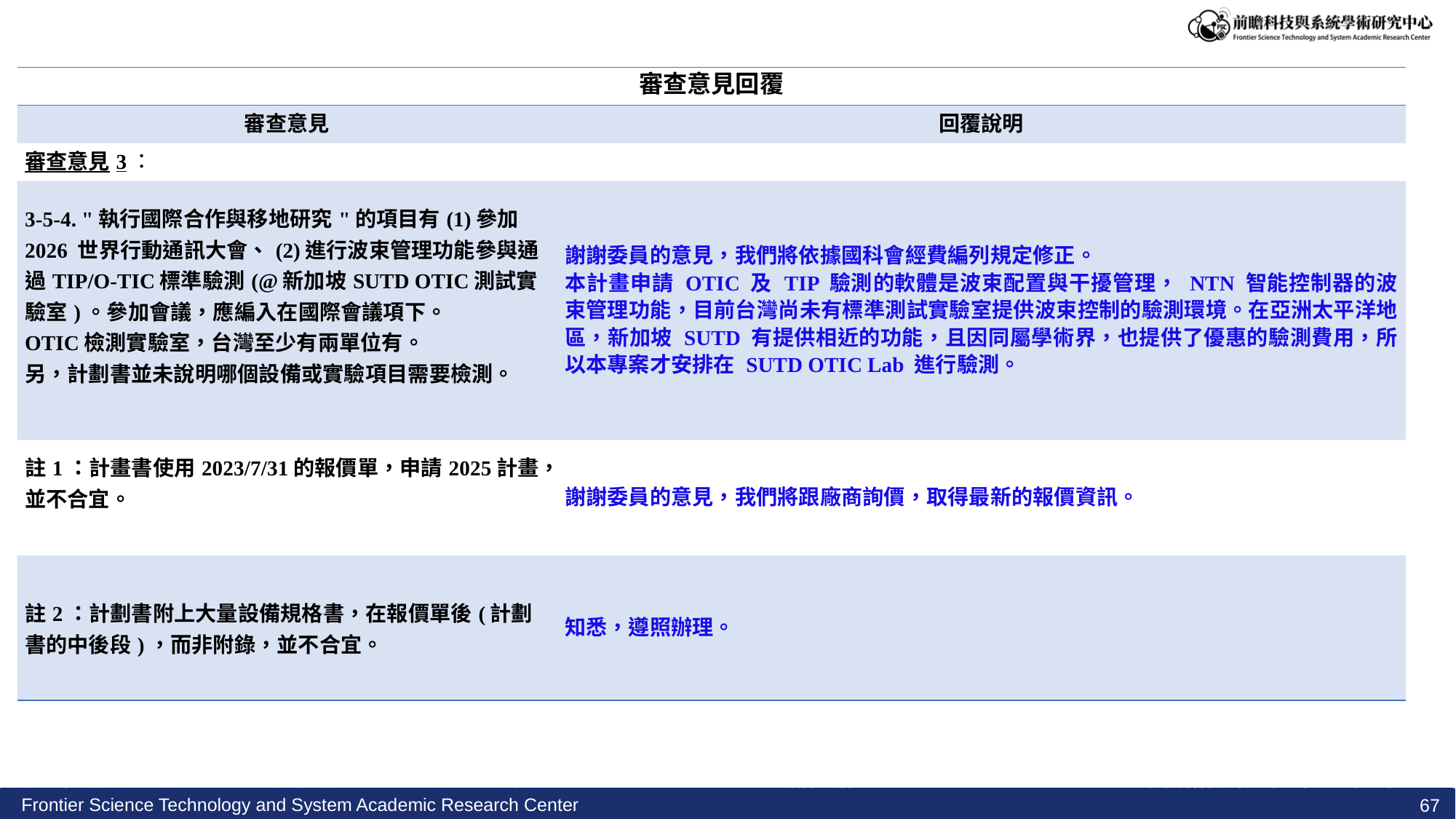

| 審查意見回覆 |  |
| --- | --- |
| 審查意見 | 回覆說明 |
| 審查意見3： |  |
| 3-5-4. "執行國際合作與移地研究"的項目有(1)參加2026 世界行動通訊大會、(2)進行波束管理功能參與通過TIP/O-TIC標準驗測(@新加坡SUTD OTIC測試實驗室)。參加會議，應編入在國際會議項下。 OTIC檢測實驗室，台灣至少有兩單位有。 另，計劃書並未說明哪個設備或實驗項目需要檢測。 | 謝謝委員的意見，我們將依據國科會經費編列規定修正。 本計畫申請 OTIC 及 TIP 驗測的軟體是波束配置與干擾管理， NTN 智能控制器的波束管理功能，目前台灣尚未有標準測試實驗室提供波束控制的驗測環境。在亞洲太平洋地區，新加坡 SUTD 有提供相近的功能，且因同屬學術界，也提供了優惠的驗測費用，所以本專案才安排在 SUTD OTIC Lab 進行驗測。 |
| 註1：計畫書使用2023/7/31的報價單，申請2025計畫，並不合宜。 | 謝謝委員的意見，我們將跟廠商詢價，取得最新的報價資訊。 |
| 註2：計劃書附上大量設備規格書，在報價單後(計劃書的中後段)，而非附錄，並不合宜。 | 知悉，遵照辦理。 |